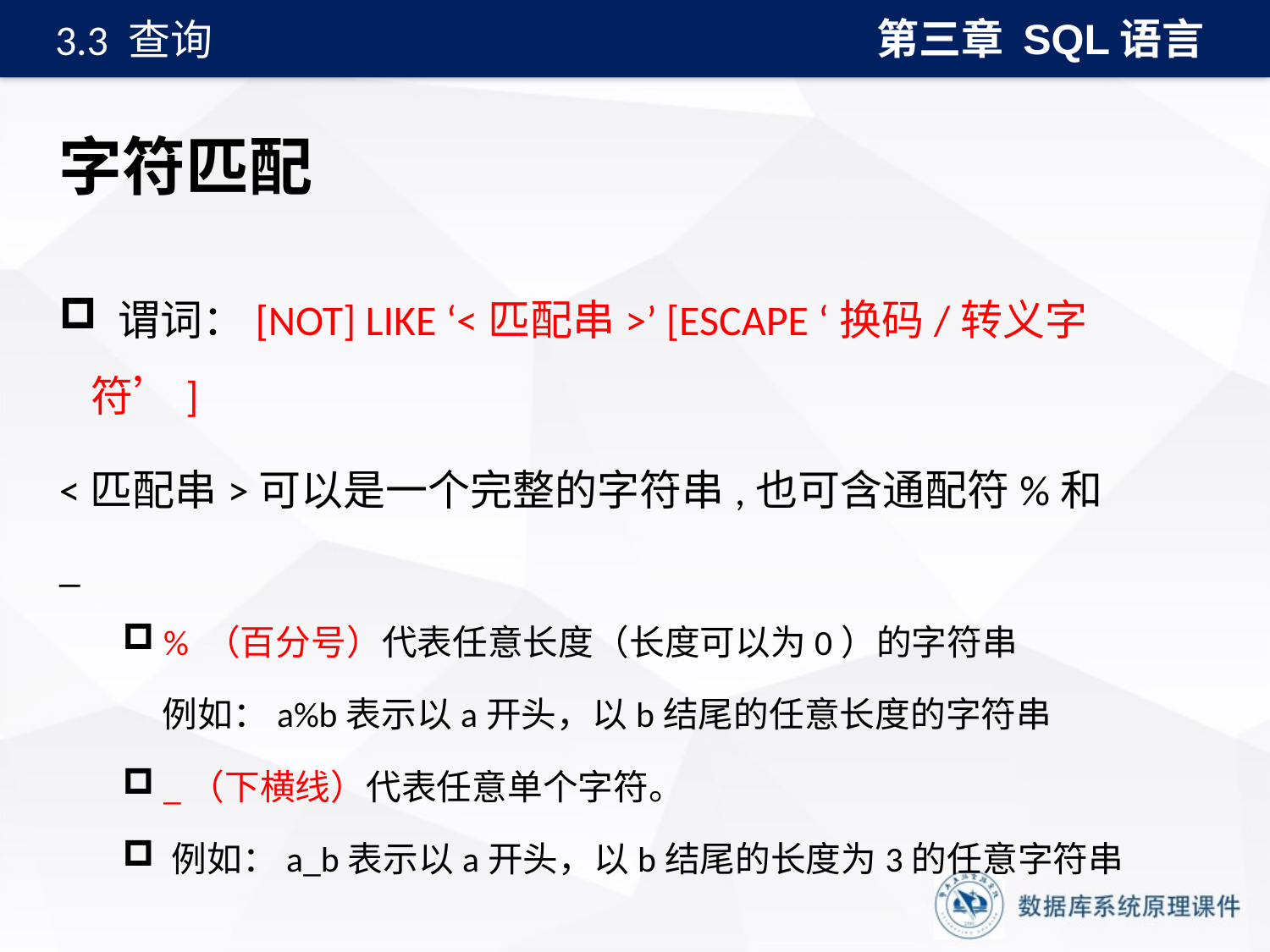

第三章 SQL语言
3.3 查询
# 字符匹配
 谓词：[NOT] LIKE ‘<匹配串>’ [ESCAPE ‘换码/转义字符’]
<匹配串>可以是一个完整的字符串,也可含通配符%和_
 % （百分号）代表任意长度（长度可以为0）的字符串
    例如：a%b表示以a开头，以b结尾的任意长度的字符串
 _（下横线）代表任意单个字符。
 例如：a_b表示以a开头，以b结尾的长度为3的任意字符串